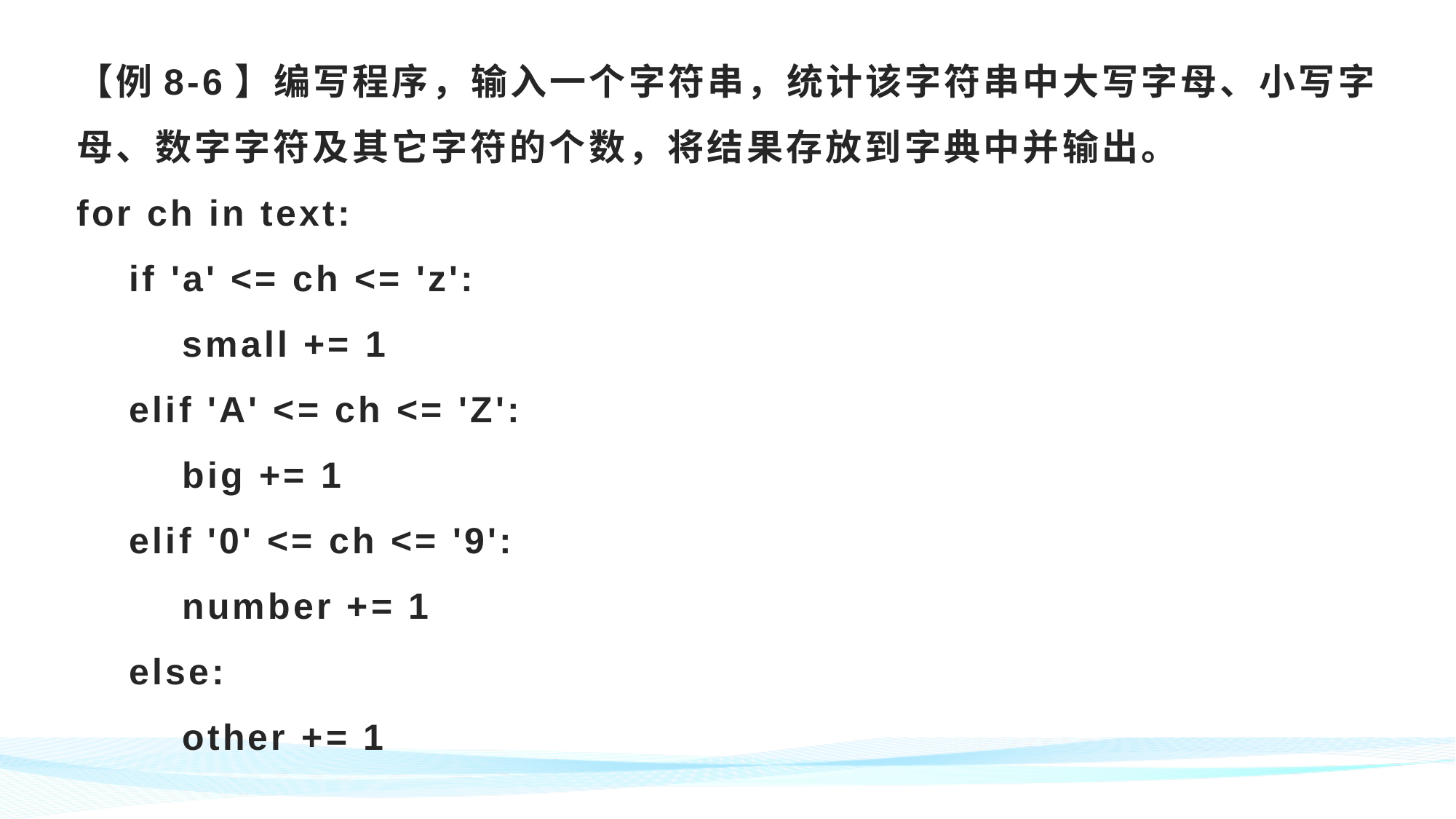

# 【例8-6】编写程序，输入一个字符串，统计该字符串中大写字母、小写字母、数字字符及其它字符的个数，将结果存放到字典中并输出。 for ch in text: if 'a' <= ch <= 'z': small += 1 elif 'A' <= ch <= 'Z': big += 1 elif '0' <= ch <= '9': number += 1 else: other += 1